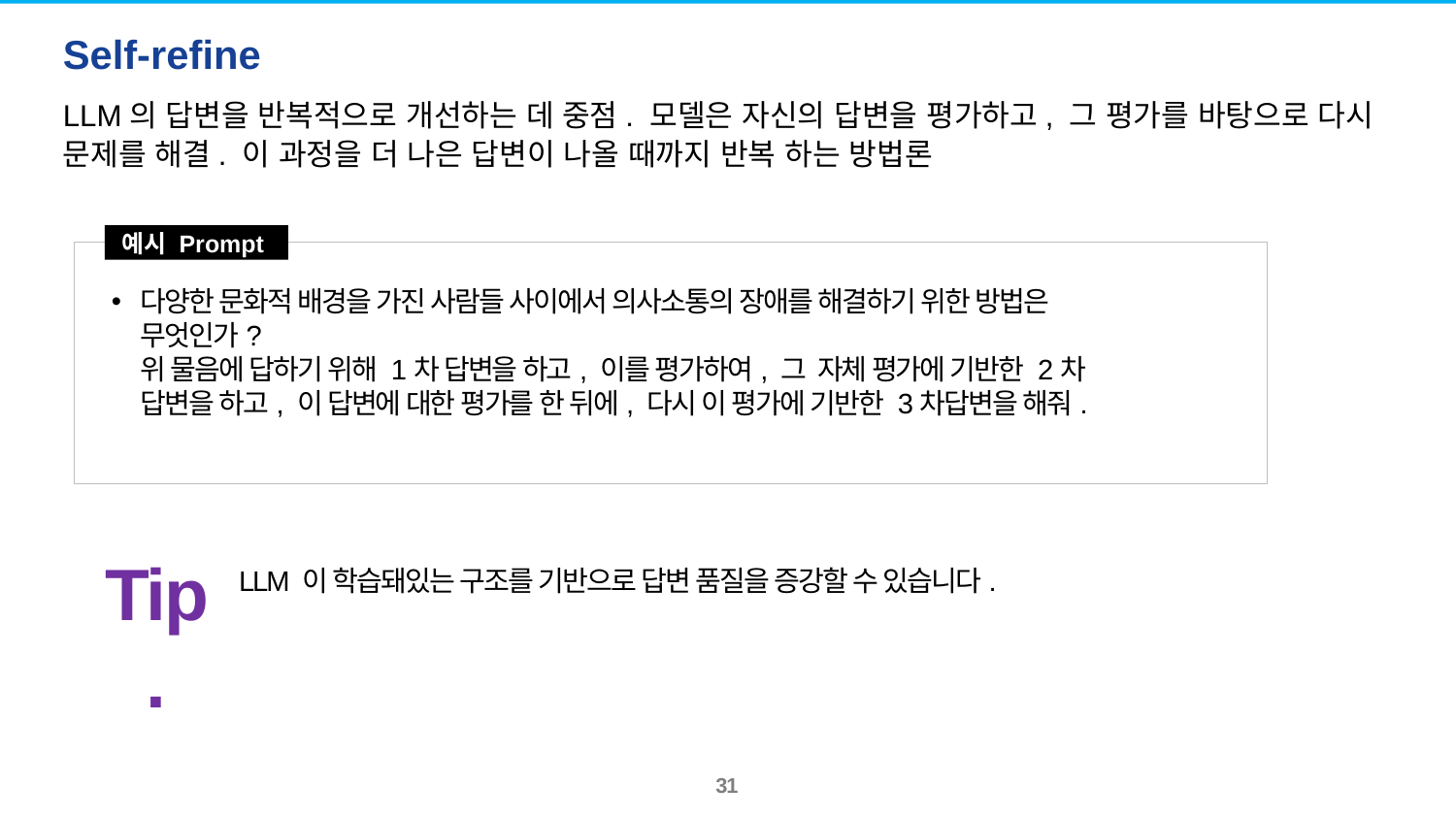

# Self-refine
LLM의 답변을 반복적으로 개선하는 데 중점. 모델은 자신의 답변을 평가하고, 그 평가를 바탕으로 다시 문제를 해결. 이 과정을 더 나은 답변이 나올 때까지 반복 하는 방법론
예시 Prompt

다양한 문화적 배경을 가진 사람들 사이에서 의사소통의 장애를 해결하기 위한 방법은 무엇인가?
위 물음에 답하기 위해 1차 답변을 하고, 이를 평가하여, 그  자체 평가에 기반한 2차 답변을 하고, 이 답변에 대한 평가를 한 뒤에, 다시 이 평가에 기반한 3차답변을 해줘.
Tip.
LLM 이 학습돼있는 구조를 기반으로 답변 품질을 증강할 수 있습니다.